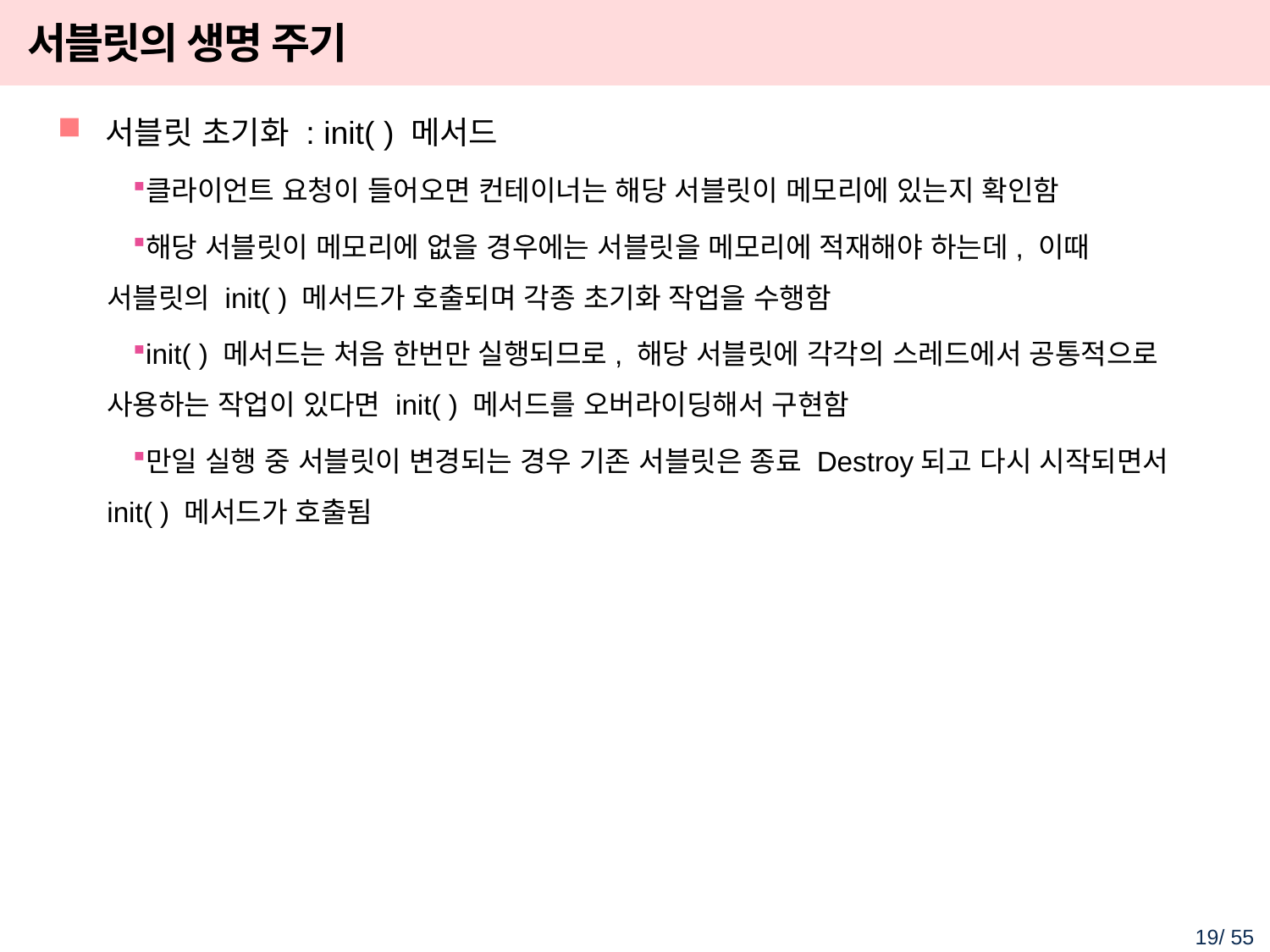

# 서블릿의 생명 주기
서블릿 초기화 : init( ) 메서드
클라이언트 요청이 들어오면 컨테이너는 해당 서블릿이 메모리에 있는지 확인함
해당 서블릿이 메모리에 없을 경우에는 서블릿을 메모리에 적재해야 하는데, 이때 서블릿의 init( ) 메서드가 호출되며 각종 초기화 작업을 수행함
init( ) 메서드는 처음 한번만 실행되므로, 해당 서블릿에 각각의 스레드에서 공통적으로 사용하는 작업이 있다면 init( ) 메서드를 오버라이딩해서 구현함
만일 실행 중 서블릿이 변경되는 경우 기존 서블릿은 종료 Destroy되고 다시 시작되면서 init( ) 메서드가 호출됨